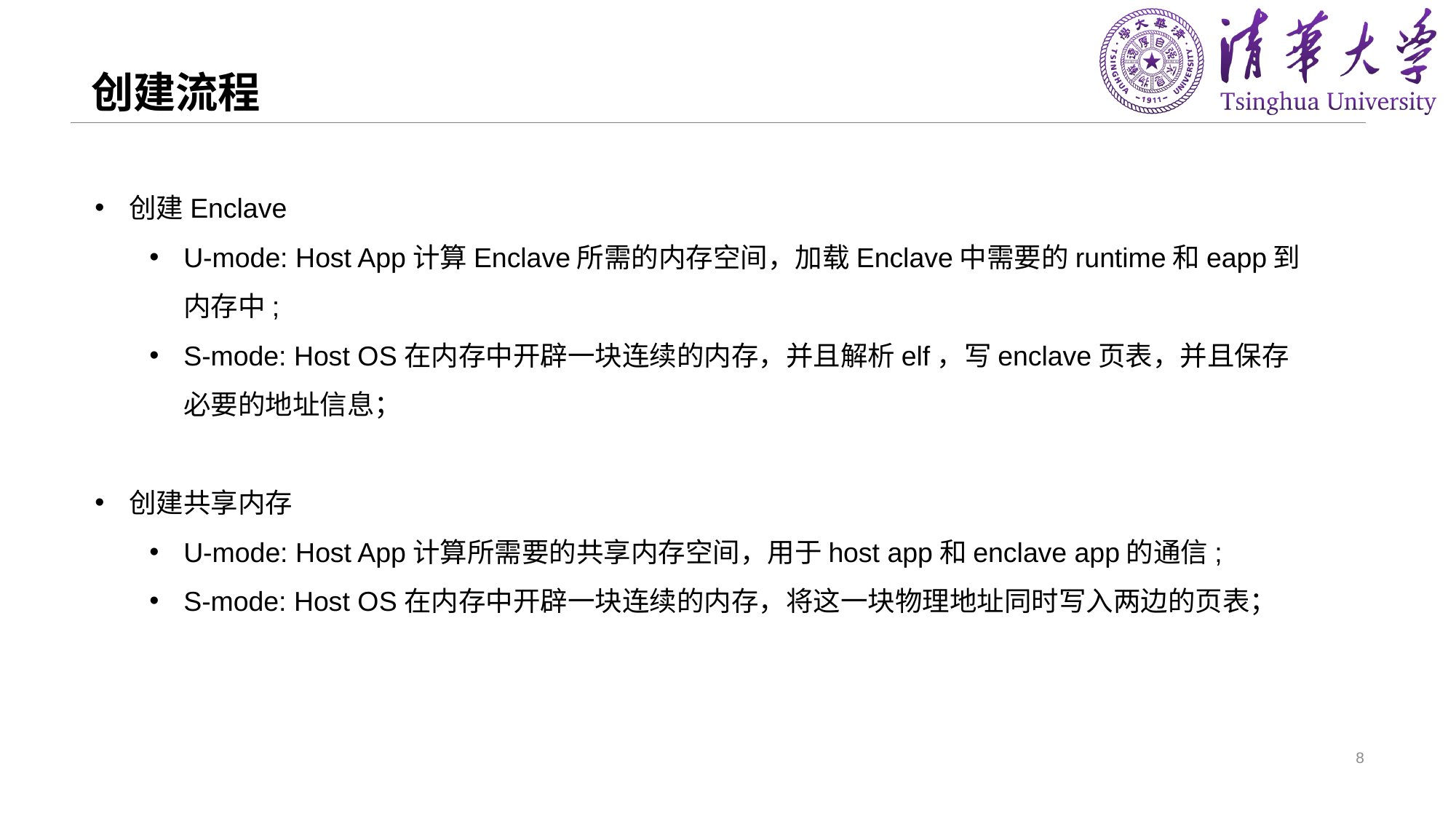

# 创建流程
创建Enclave
U-mode: Host App计算Enclave所需的内存空间，加载Enclave中需要的runtime和eapp到内存中;
S-mode: Host OS在内存中开辟一块连续的内存，并且解析elf，写enclave页表，并且保存必要的地址信息；

创建共享内存
U-mode: Host App计算所需要的共享内存空间，用于host app和enclave app的通信;
S-mode: Host OS在内存中开辟一块连续的内存，将这一块物理地址同时写入两边的页表；
8